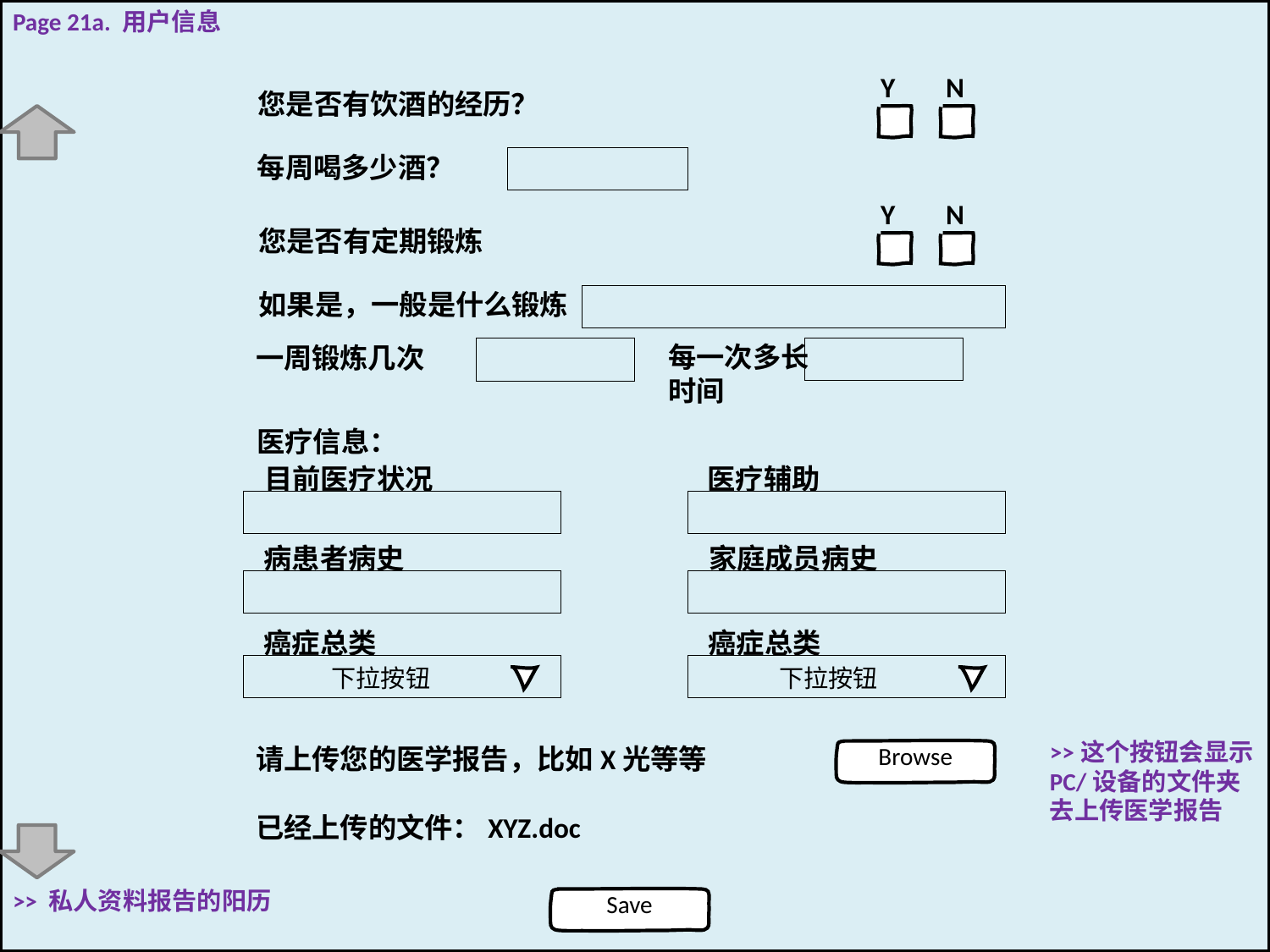

Page 21a. 用户信息

Y
N
您是否有饮酒的经历？

每周喝多少酒？

Y
N
您是否有定期锻炼

如果是，一般是什么锻炼

每一次多长时间
一周锻炼几次

医疗信息：
目前医疗状况
医疗辅助

病患者病史
家庭成员病史

癌症总类
癌症总类

下拉按钮
下拉按钮

>>这个按钮会显示PC/设备的文件夹去上传医学报告
请上传您的医学报告，比如X光等等
Browse
已经上传的文件：XYZ.doc

>> 私人资料报告的阳历
Save